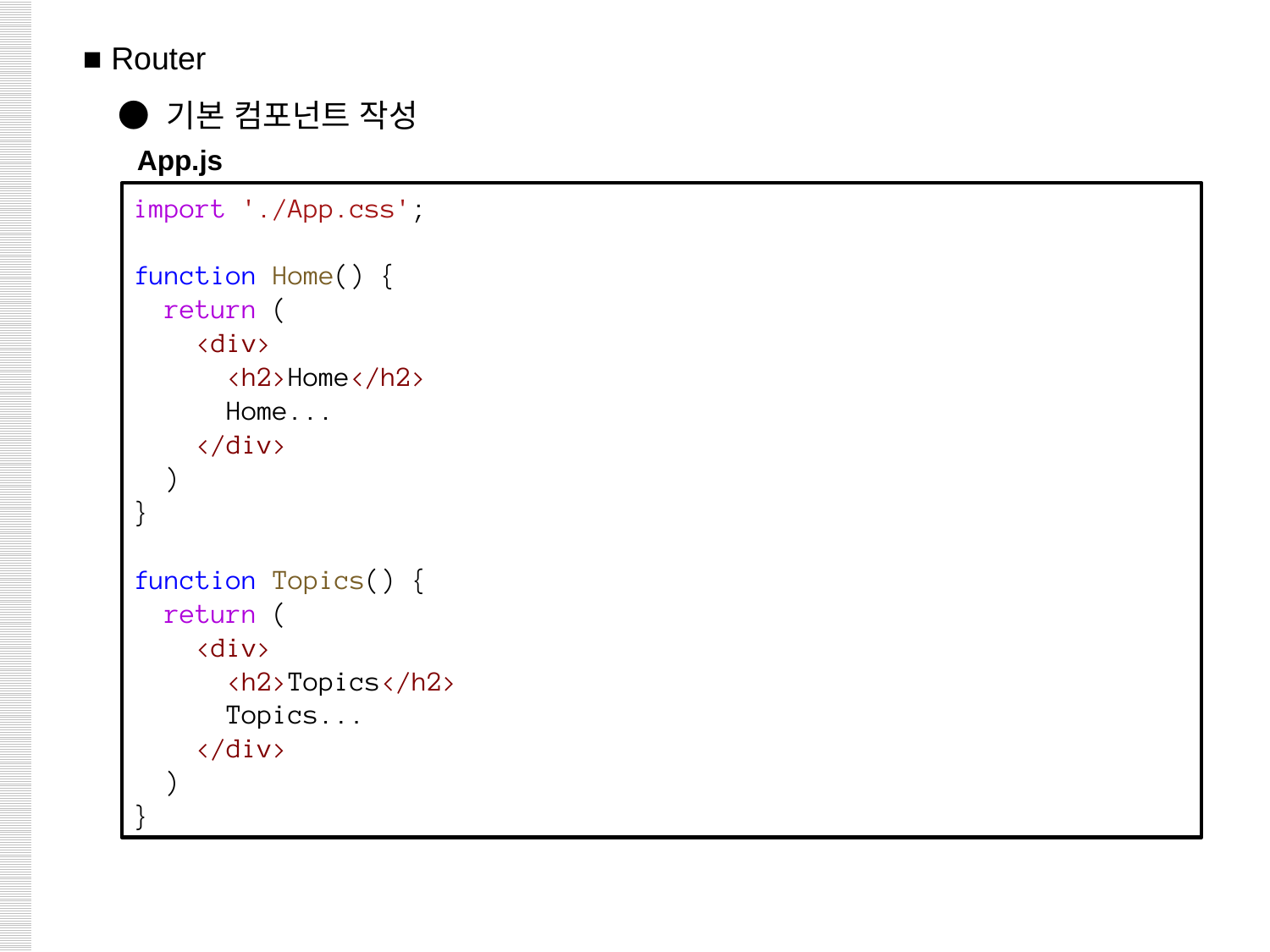

■ Router
    ● 기본 컴포넌트 작성
App.js
import './App.css';
function Home() {
  return (
    <div>
      <h2>Home</h2>
      Home...
    </div>
  )
}
function Topics() {
  return (
    <div>
      <h2>Topics</h2>
      Topics...
    </div>
  )
}